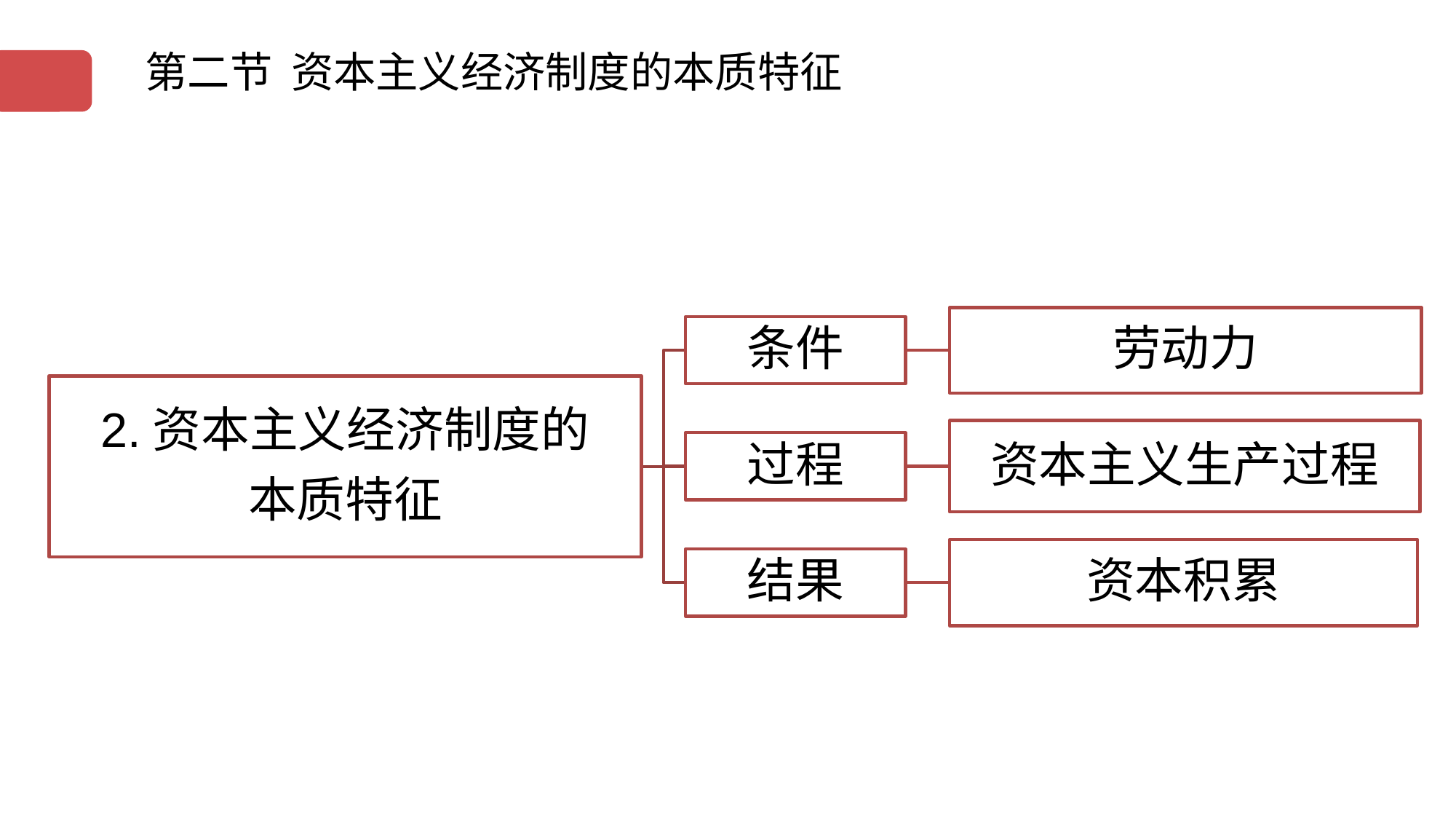

第二节  资本主义经济制度的本质特征
2.资本主义经济制度的
本质特征
条件
劳动力
过程
资本主义生产过程
结果
资本积累